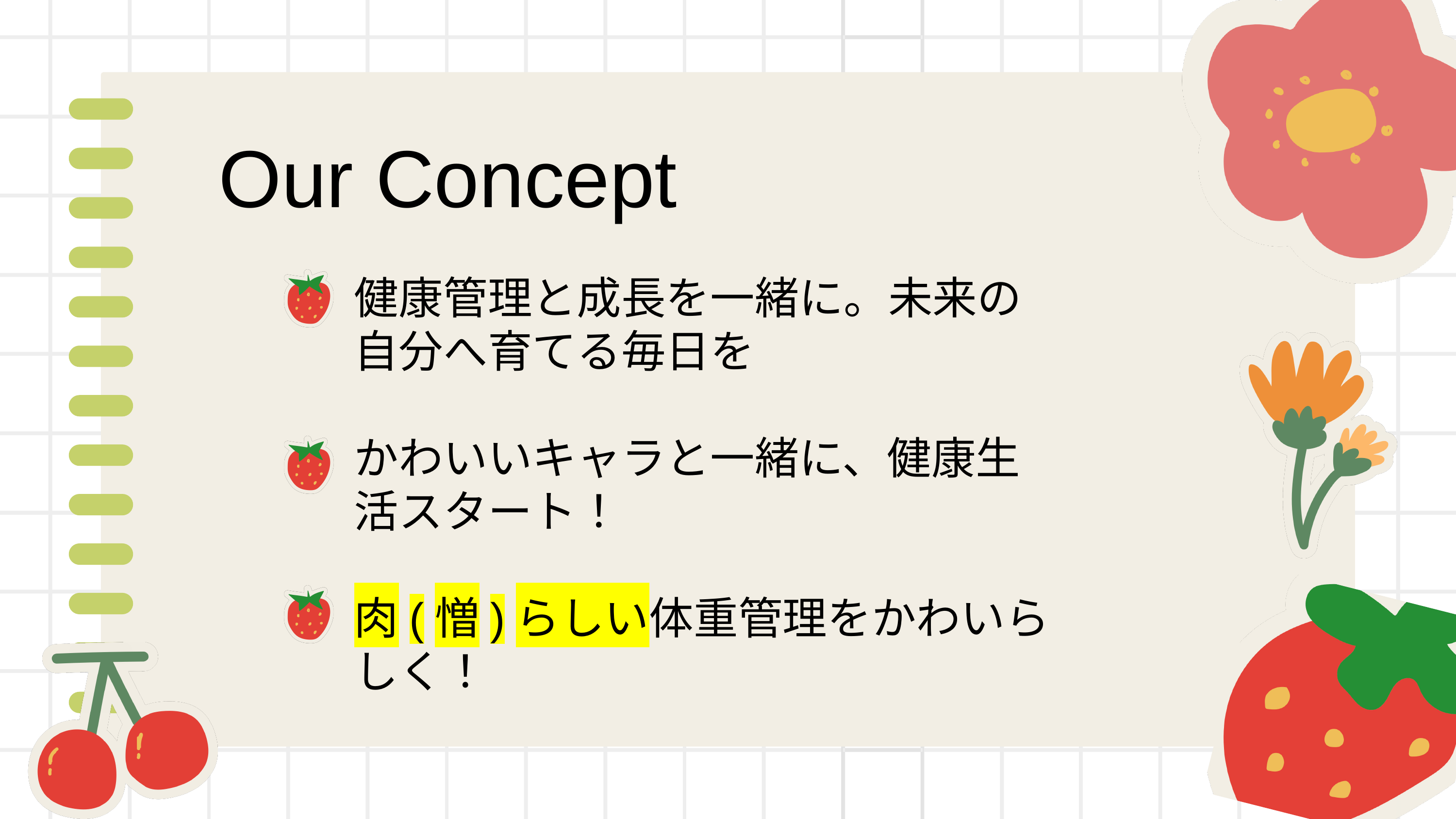

Our Concept

健康管理と成長を一緒に。未来の自分へ育てる毎日を

かわいいキャラと一緒に、健康生活スタート！

肉(憎)らしい体重管理をかわいらしく！